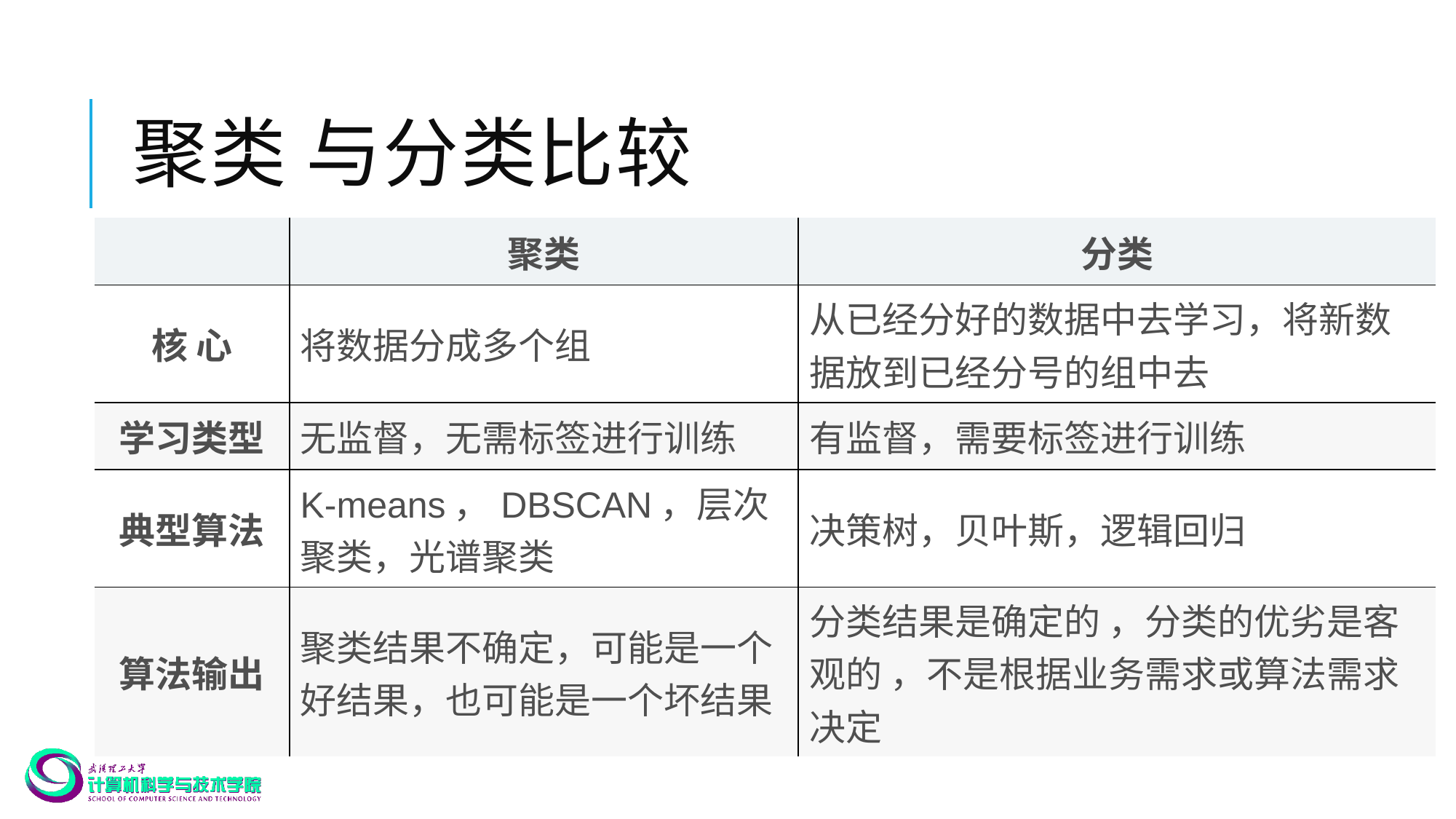

# 聚类 与分类比较
|  | 聚类 | 分类 |
| --- | --- | --- |
| 核 心 | 将数据分成多个组 | 从已经分好的数据中去学习，将新数据放到已经分号的组中去 |
| 学习类型 | 无监督，无需标签进行训练 | 有监督，需要标签进行训练 |
| 典型算法 | K-means，DBSCAN，层次聚类，光谱聚类 | 决策树，贝叶斯，逻辑回归 |
| 算法输出 | 聚类结果不确定，可能是一个好结果，也可能是一个坏结果 | 分类结果是确定的 ，分类的优劣是客观的 ，不是根据业务需求或算法需求决定 |